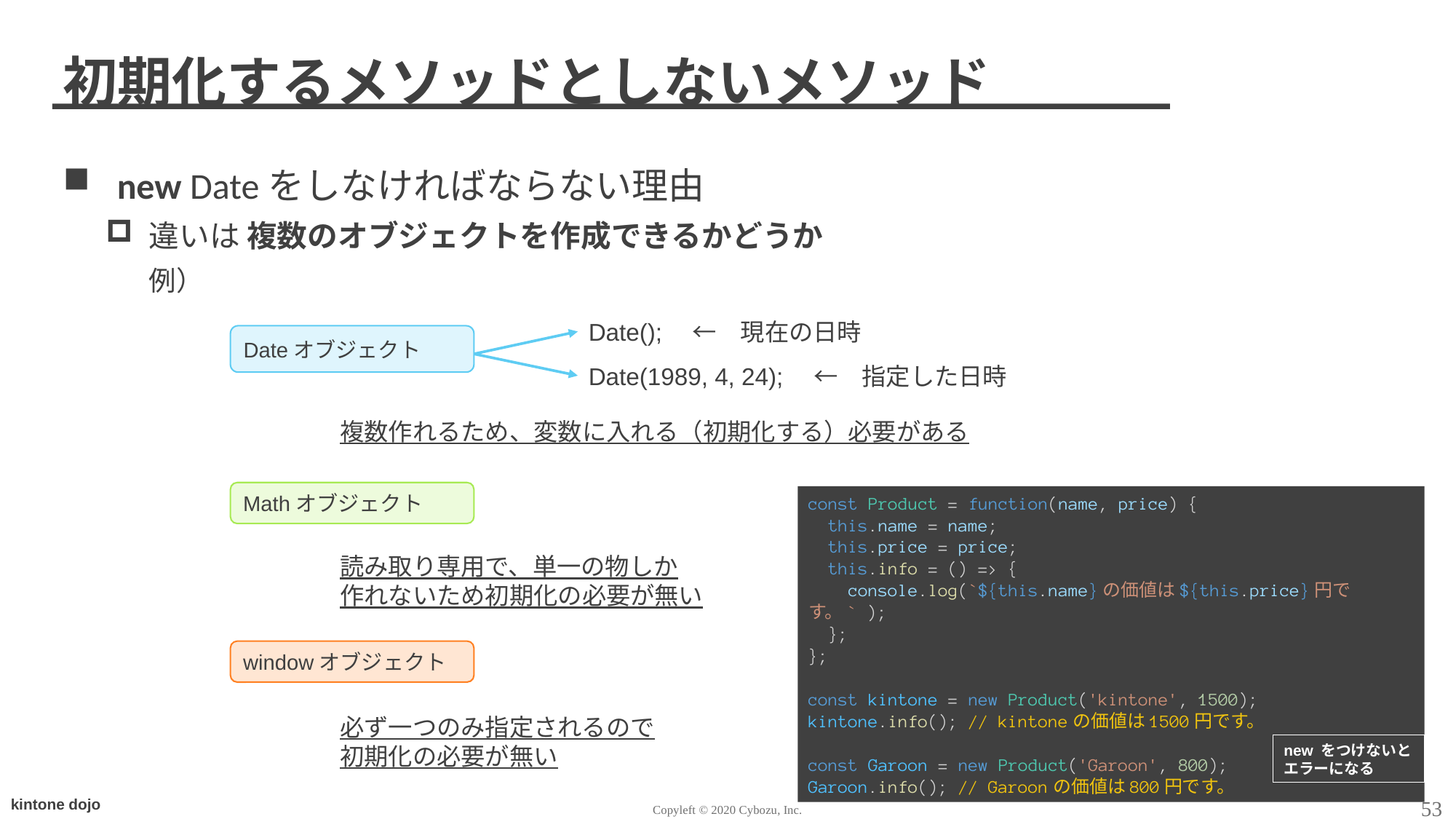

# 初期化するメソッドとしないメソッド
 new Dateをしなければならない理由
違いは 複数のオブジェクトを作成できるかどうか
例）

Date();　←　現在の日時
Dateオブジェクト
Date(1989, 4, 24);　←　指定した日時
複数作れるため、変数に入れる（初期化する）必要がある
Mathオブジェクト
const Product = function(name, price) {
  this.name = name;
  this.price = price;
  this.info = () => {
    console.log(`${this.name}の価値は${this.price}円です。` );
  };
};
const kintone = new Product('kintone', 1500);
kintone.info(); // kintoneの価値は1500円です。
const Garoon = new Product('Garoon', 800);
Garoon.info(); // Garoonの価値は800円です。
読み取り専用で、単一の物しか
作れないため初期化の必要が無い
windowオブジェクト
必ず一つのみ指定されるので
初期化の必要が無い
new をつけないと
エラーになる
53
Copyleft © 2020 Cybozu, Inc.